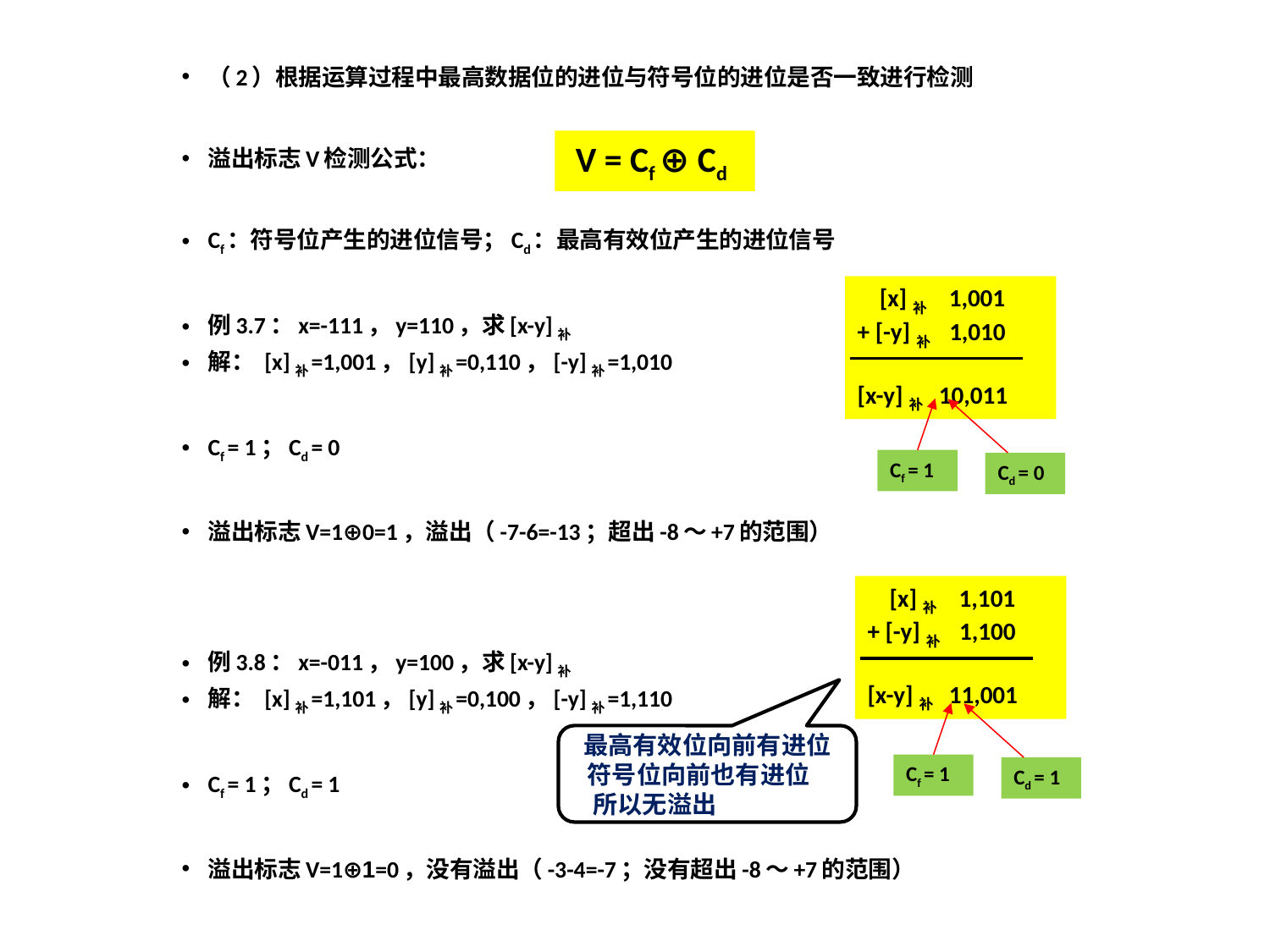

（2）根据运算过程中最高数据位的进位与符号位的进位是否一致进行检测

溢出标志V检测公式：

Cf：符号位产生的进位信号；Cd：最高有效位产生的进位信号

例3.7：x=-111，y=110，求[x-y]补
解： [x]补=1,001，[y]补=0,110，[-y]补=1,010

Cf = 1；Cd = 0

溢出标志V=1⊕0=1，溢出（-7-6=-13；超出-8～+7的范围）

例3.8：x=-011，y=100，求[x-y]补
解： [x]补=1,101，[y]补=0,100，[-y]补=1,110

Cf = 1；Cd = 1

溢出标志V=1⊕1=0，没有溢出（-3-4=-7；没有超出-8～+7的范围）

 V = Cf ⊕ Cd
    [x]补     1,001
+ [-y]补    1,010

[x-y]补   10,011
Cf = 1
Cd = 0
    [x]补     1,101
+ [-y]补    1,100

[x-y]补   11,001
最高有效位向前有进位
 符号位向前也有进位
  所以无溢出
Cf = 1
Cd = 1